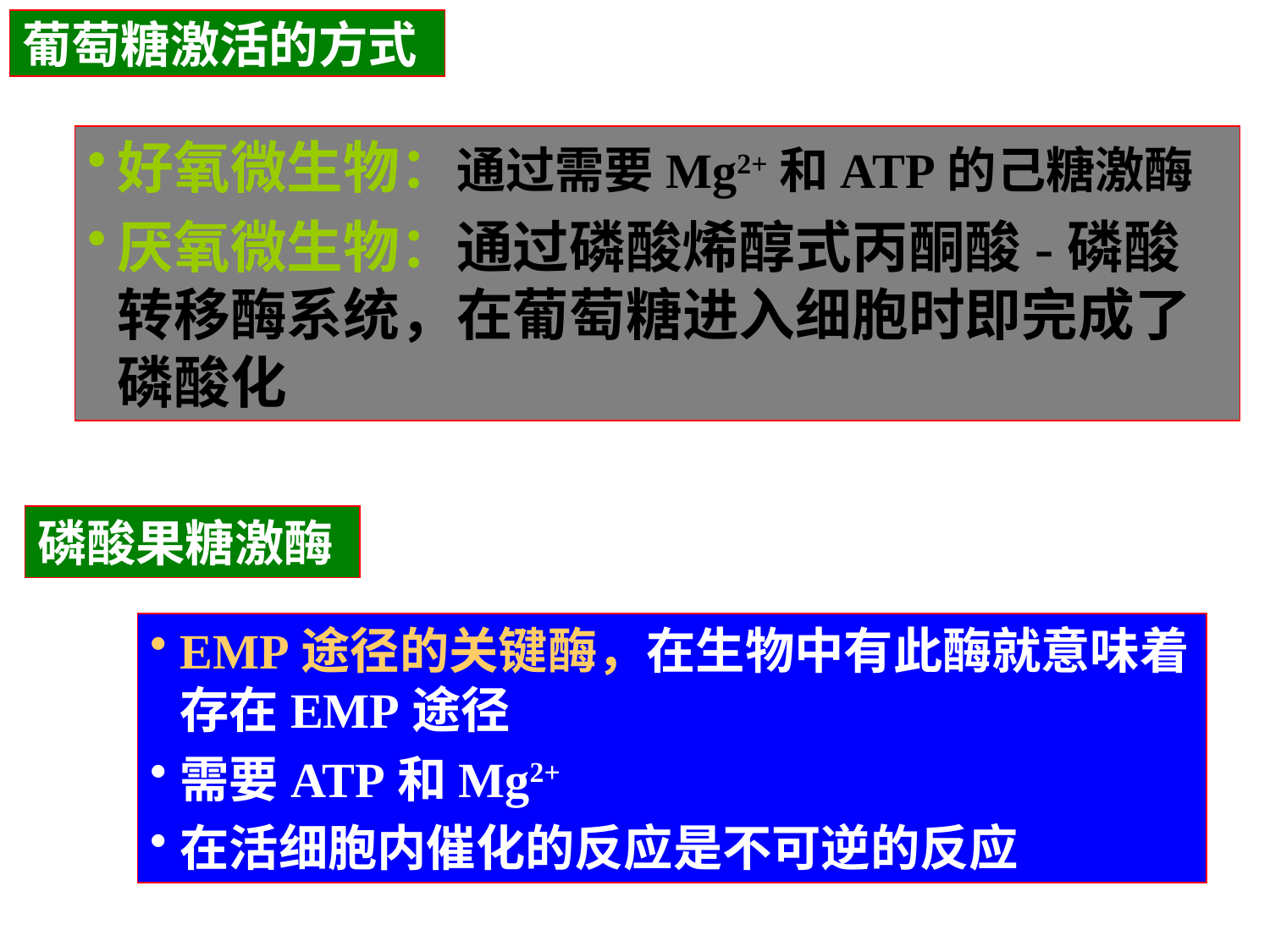

葡萄糖激活的方式
好氧微生物：通过需要Mg2+和ATP的己糖激酶
厌氧微生物：通过磷酸烯醇式丙酮酸-磷酸转移酶系统，在葡萄糖进入细胞时即完成了磷酸化
磷酸果糖激酶
EMP途径的关键酶，在生物中有此酶就意味着存在EMP途径
需要ATP和Mg2+
在活细胞内催化的反应是不可逆的反应